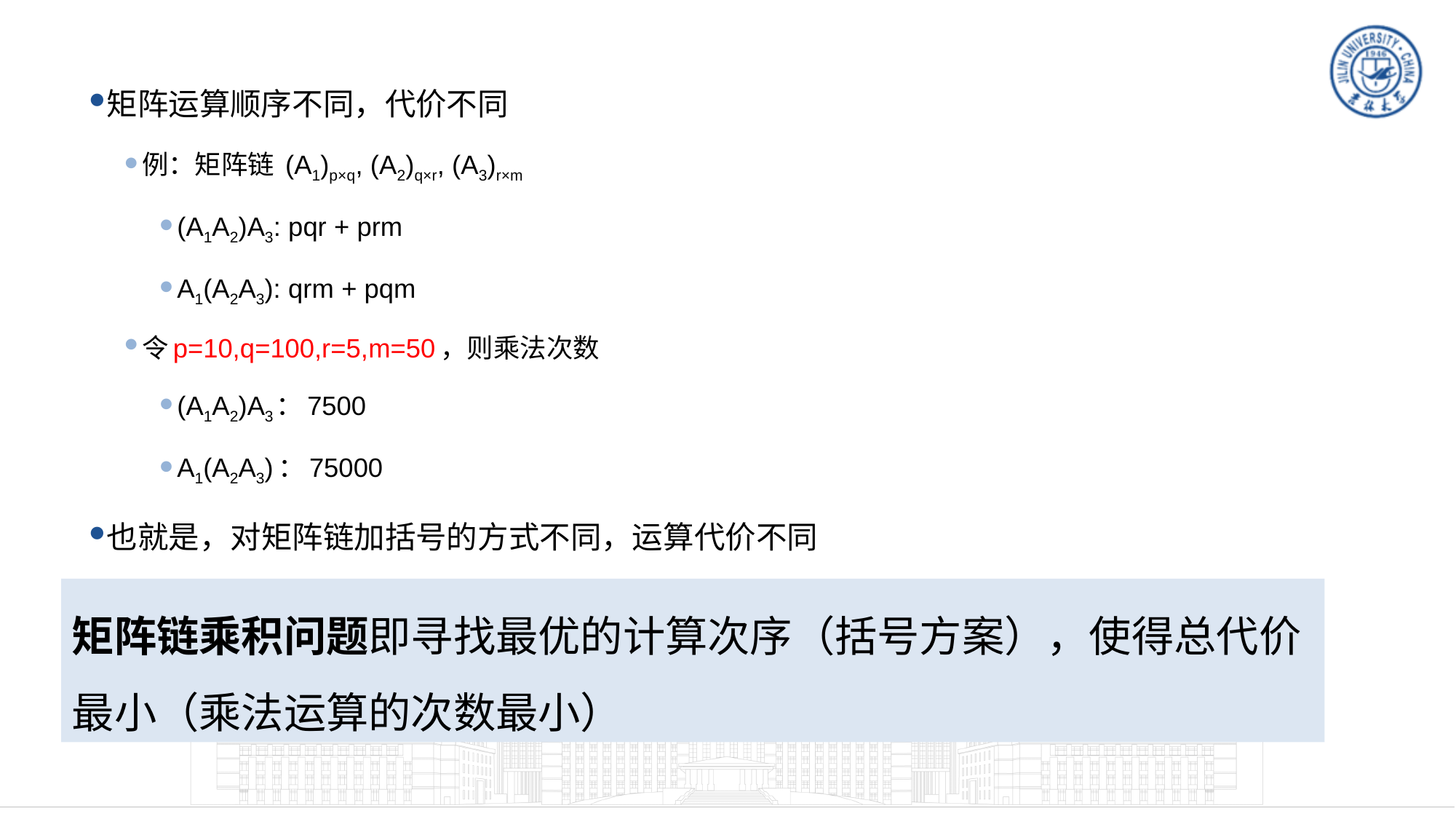

矩阵运算顺序不同，代价不同
例：矩阵链 (A1)p×q, (A2)q×r, (A3)r×m
(A1A2)A3: pqr + prm
A1(A2A3): qrm + pqm
令p=10,q=100,r=5,m=50，则乘法次数
(A1A2)A3：7500
A1(A2A3)：75000
也就是，对矩阵链加括号的方式不同，运算代价不同
矩阵链乘积问题即寻找最优的计算次序（括号方案），使得总代价最小（乘法运算的次数最小）
91